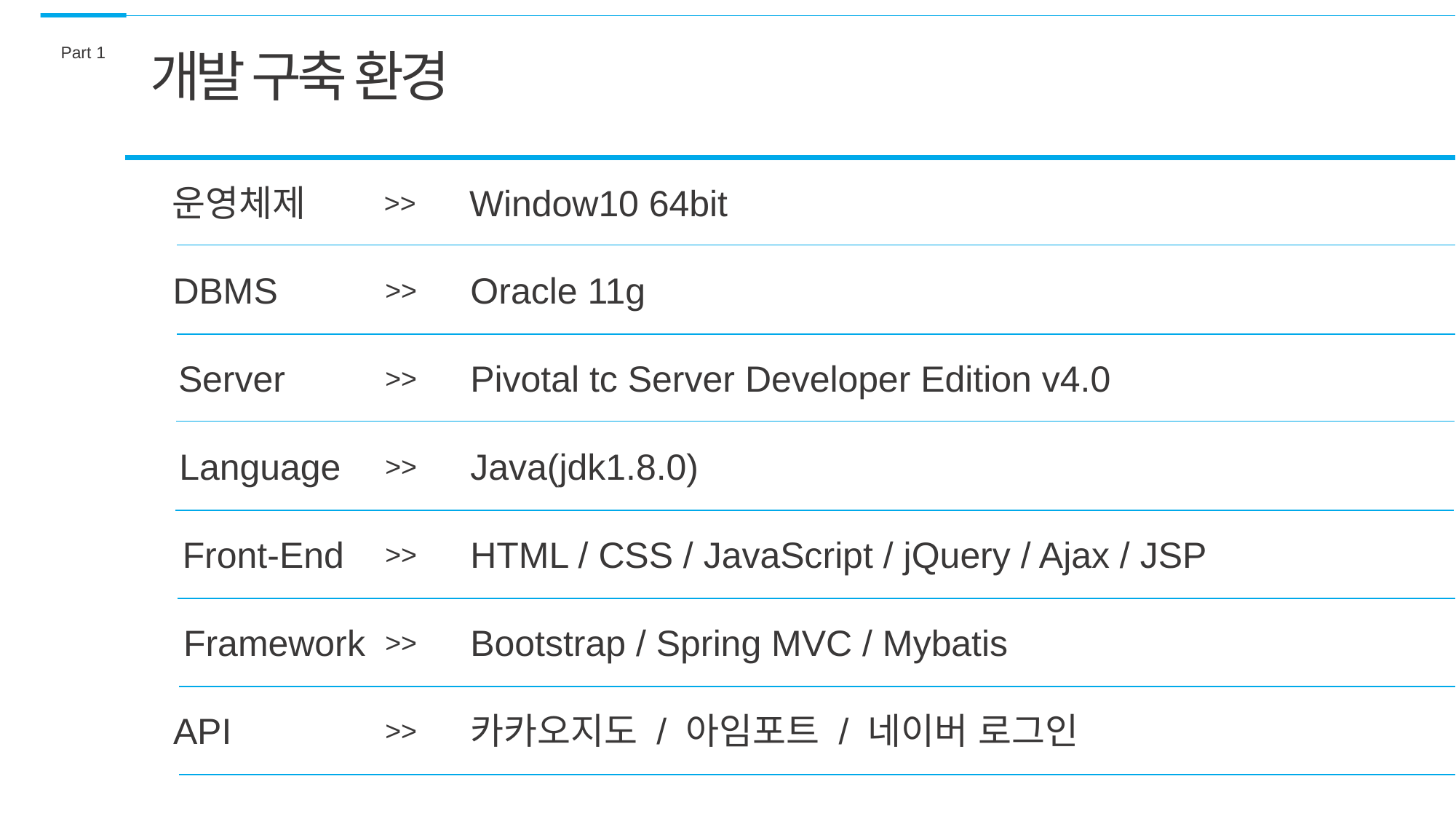

Part 1
개발 구축 환경
운영체제
Window10 64bit
>>
DBMS
Oracle 11g
>>
Server
Pivotal tc Server Developer Edition v4.0
>>
Language
Java(jdk1.8.0)
>>
Front-End
HTML / CSS / JavaScript / jQuery / Ajax / JSP
>>
Framework
Bootstrap / Spring MVC / Mybatis
>>
API
카카오지도 / 아임포트 / 네이버 로그인
>>